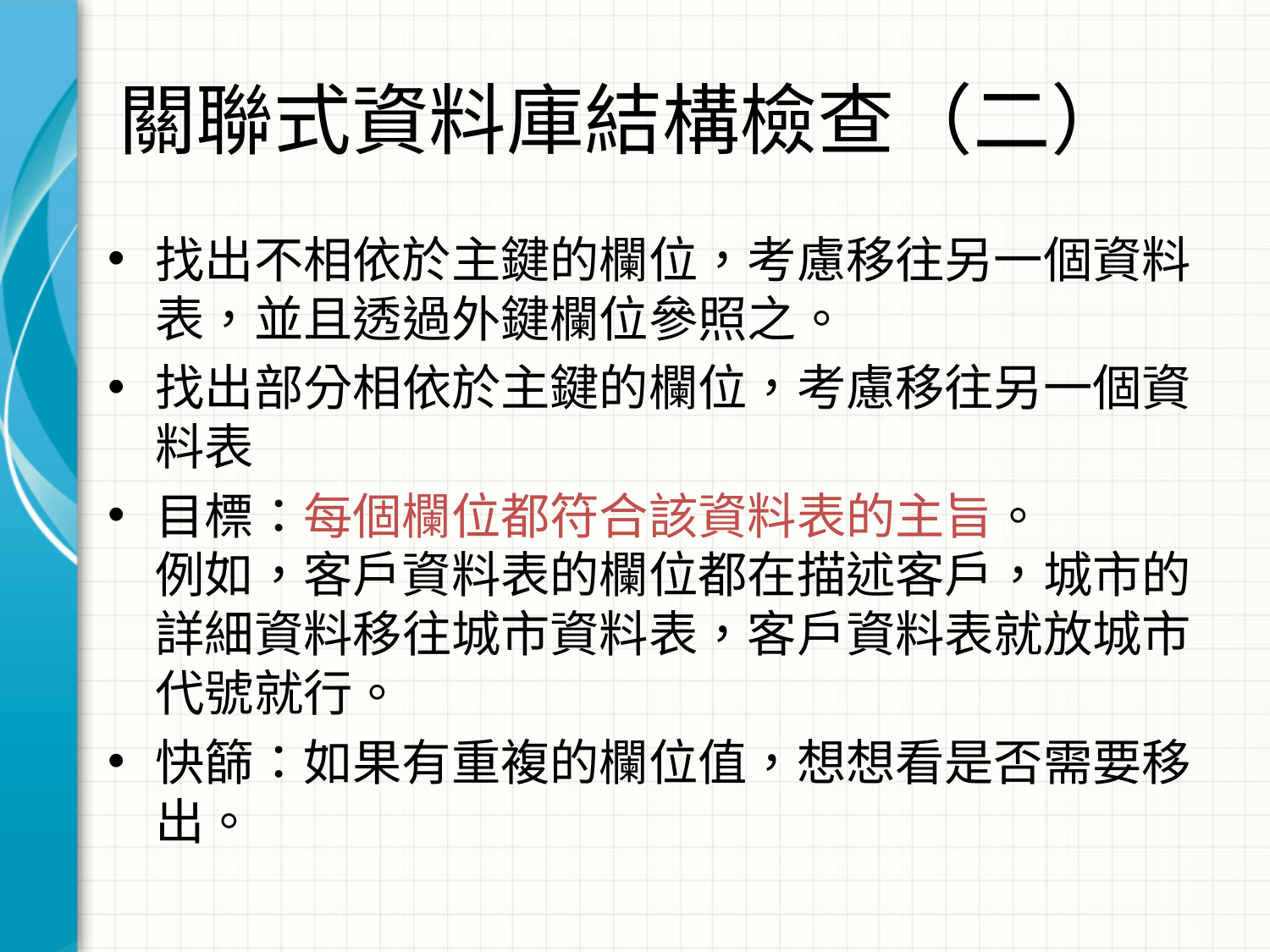

# 關聯式資料庫結構檢查（二）
找出不相依於主鍵的欄位，考慮移往另一個資料表，並且透過外鍵欄位參照之。
找出部分相依於主鍵的欄位，考慮移往另一個資料表
目標：每個欄位都符合該資料表的主旨。
例如，客戶資料表的欄位都在描述客戶，城市的詳細資料移往城市資料表，客戶資料表就放城市代號就行。
快篩：如果有重複的欄位值，想想看是否需要移出。